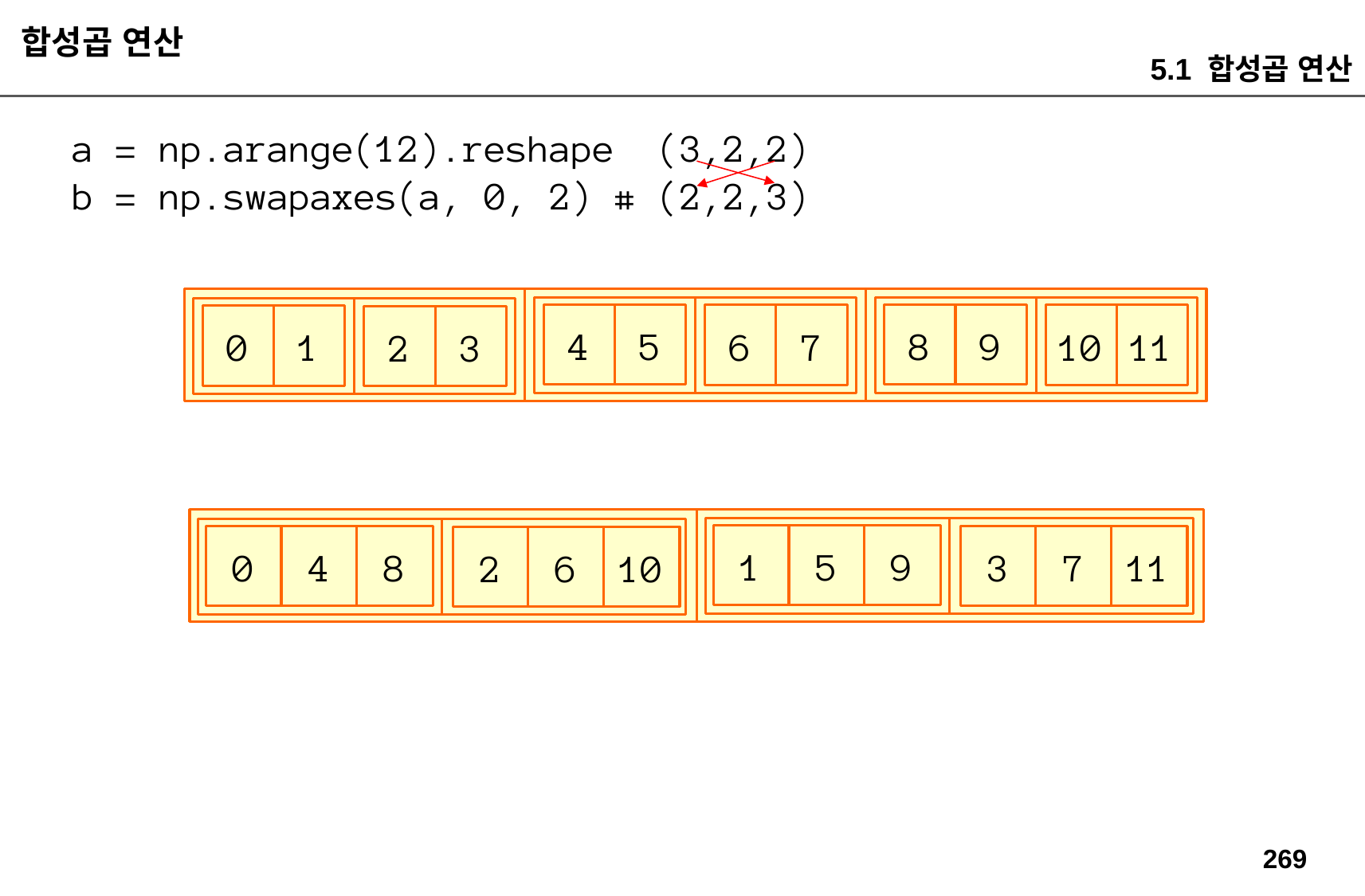

합성곱 연산
5.1 합성곱 연산
a = np.arange(12).reshape  (3,2,2)
b = np.swapaxes(a, 0, 2) # (2,2,3)

4
5
8
9
6
7
10
11
0
1
2
3

1
5
9
0
4
8
3
7
11
2
6
10